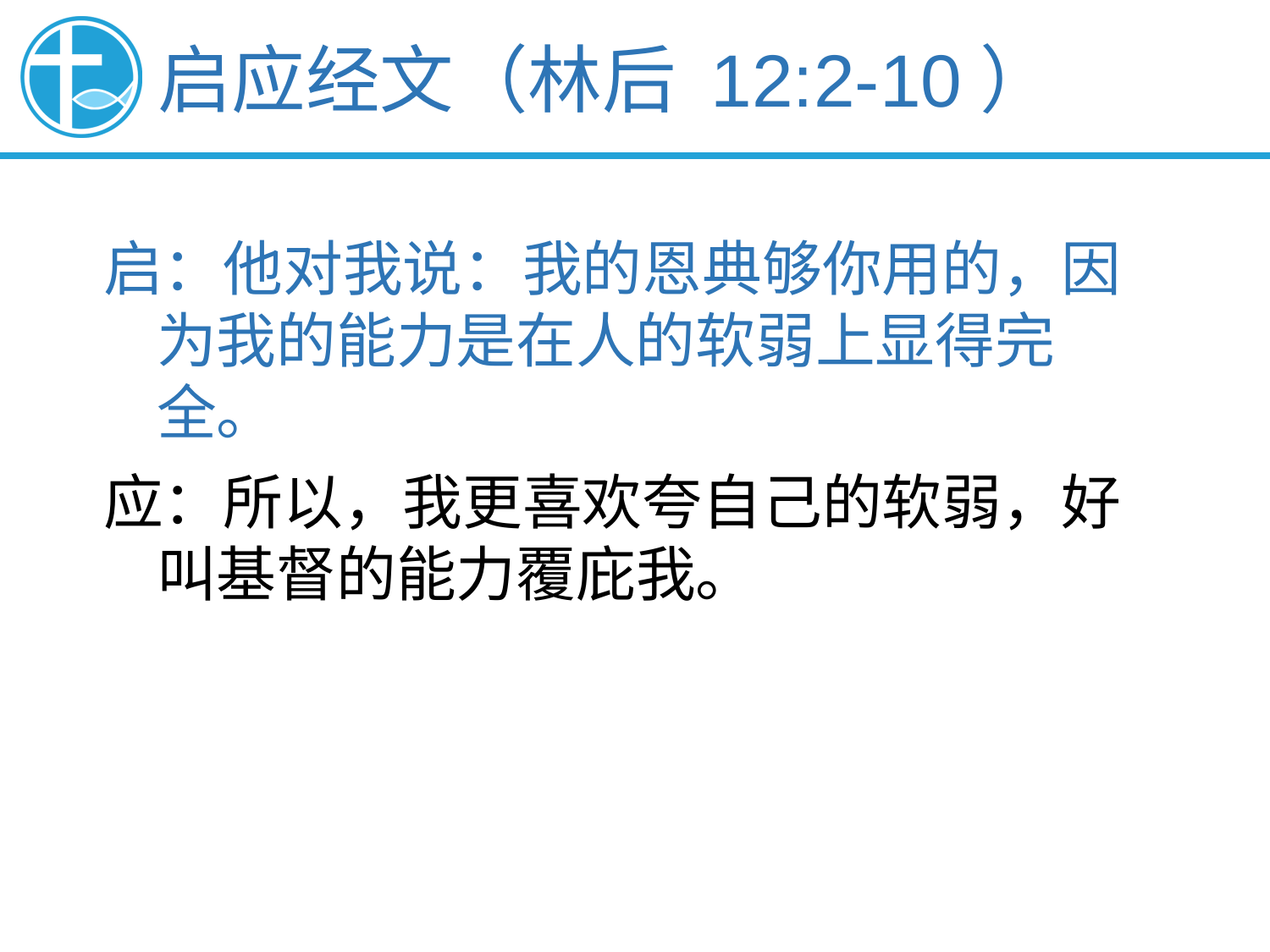

启应经文（林后 12:2-10）
启：他对我说：我的恩典够你用的，因
    为我的能力是在人的软弱上显得完
    全。
应：所以，我更喜欢夸自己的软弱，好
    叫基督的能力覆庇我。